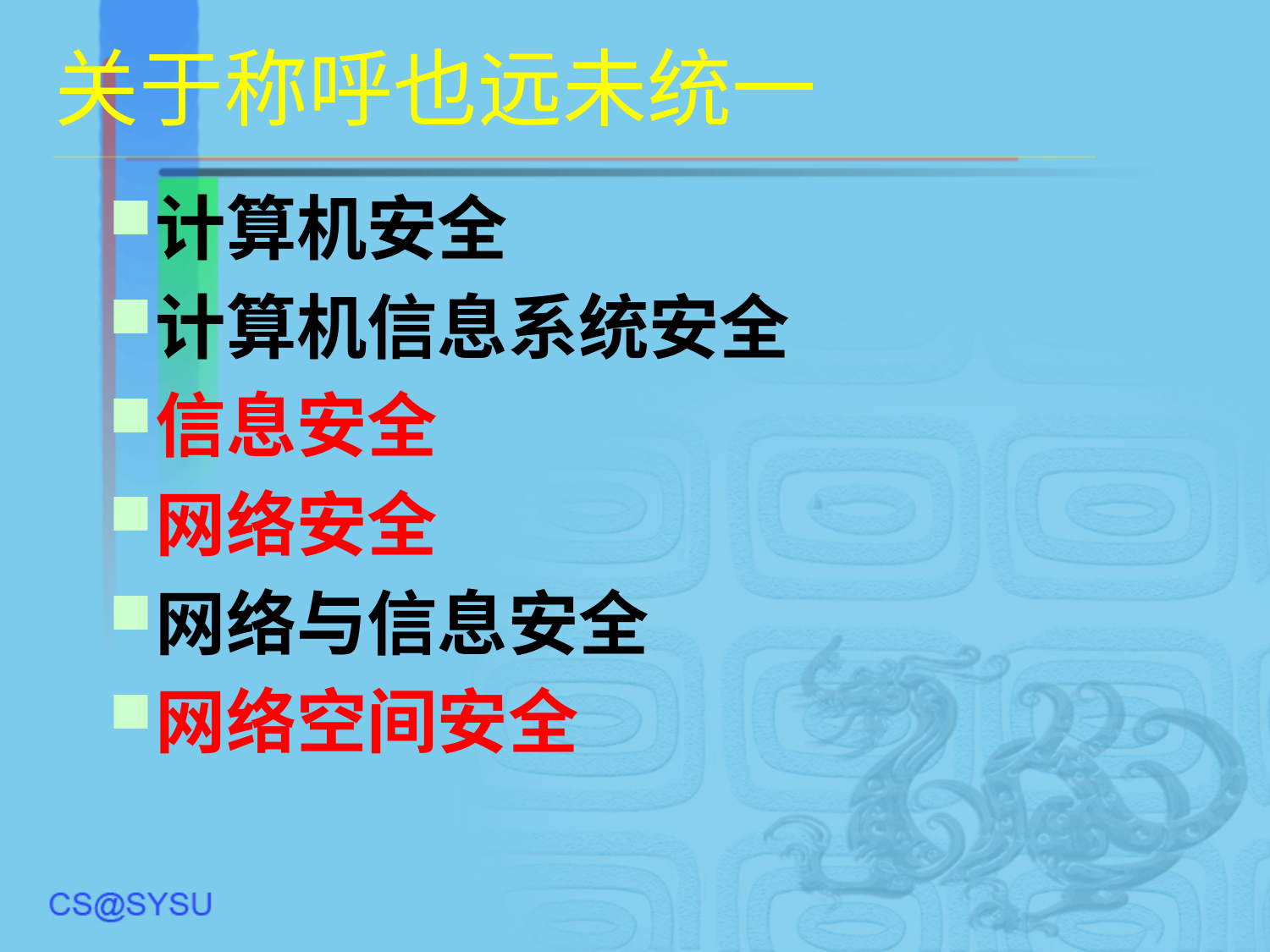

# 关于称呼也远未统一
计算机安全
计算机信息系统安全
信息安全
网络安全
网络与信息安全
网络空间安全
13